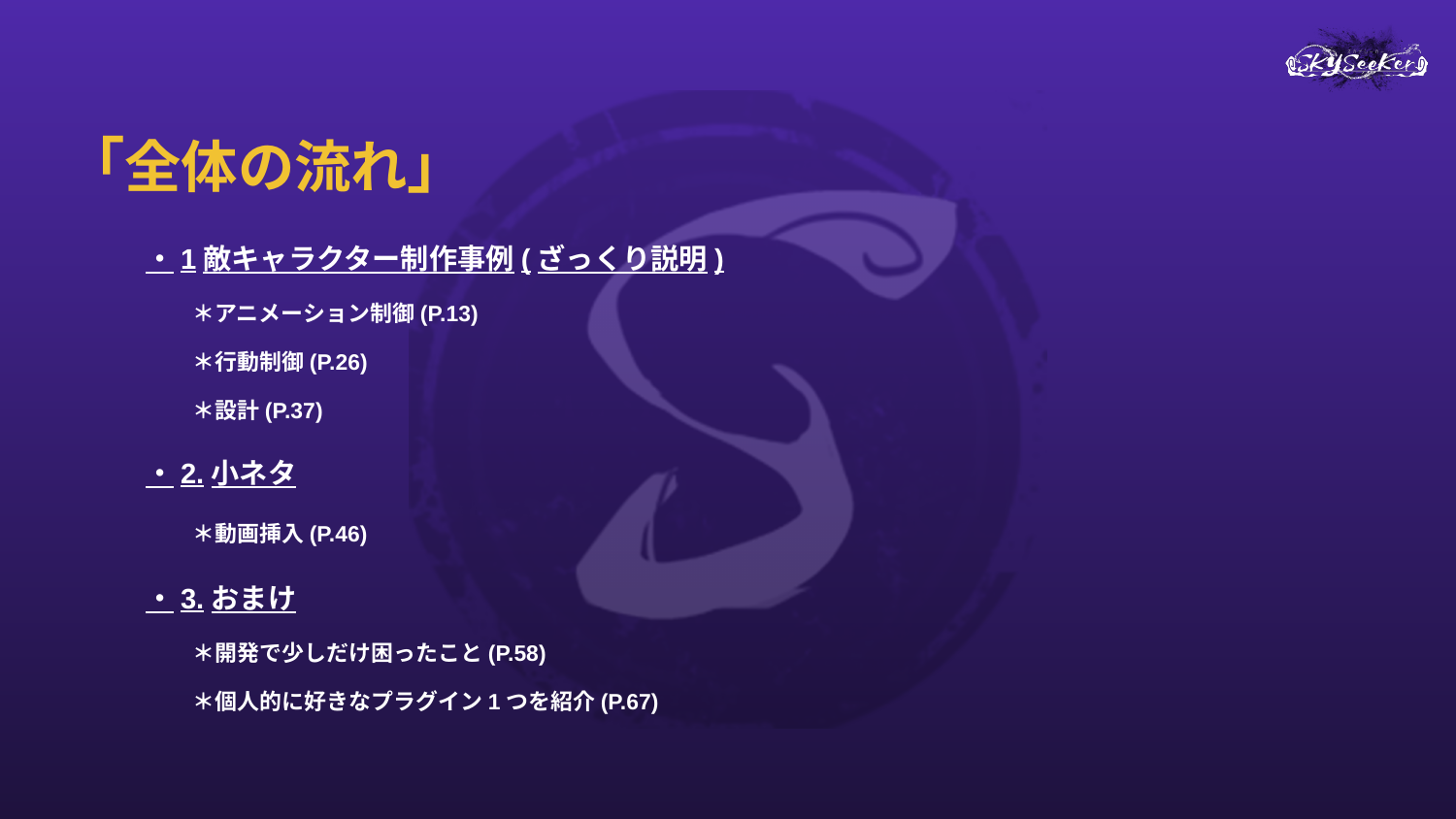

# 「全体の流れ」
・1敵キャラクター制作事例(ざっくり説明)

＊アニメーション制御(P.13)

＊行動制御(P.26)
＊設計(P.37)
・2.小ネタ
＊動画挿入(P.46)
・3.おまけ

＊開発で少しだけ困ったこと(P.58)

＊個人的に好きなプラグイン1つを紹介(P.67)